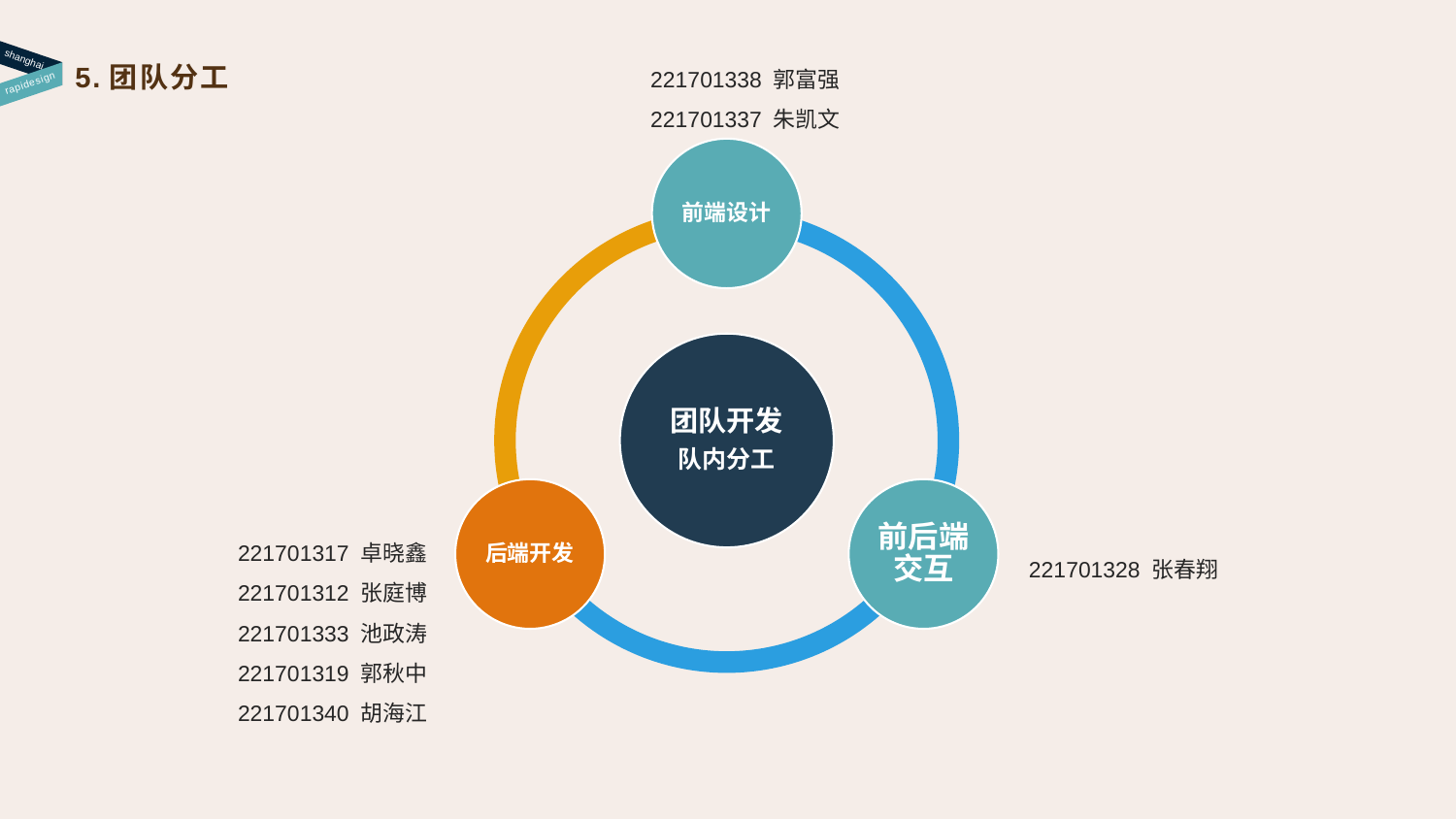

221701338 郭富强
221701337 朱凯文
shanghai
5.团队分工
rapidesign
团队开发
队内分工
前端设计
前后端交互
后端开发
221701317 卓晓鑫
221701312 张庭博
221701333 池政涛
221701319 郭秋中
221701340 胡海江
221701328 张春翔